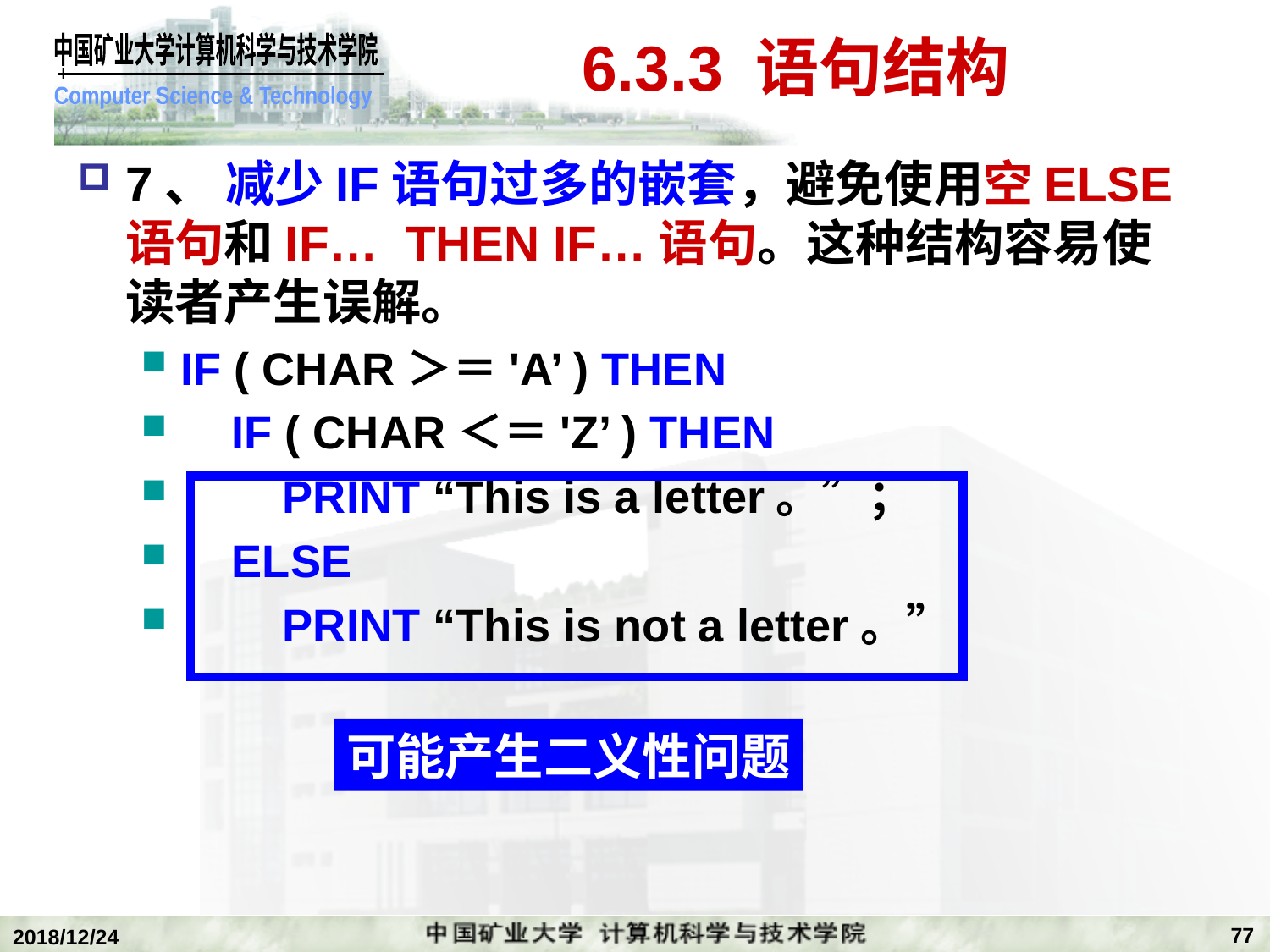

# 6.3.3 语句结构
7、 减少IF语句过多的嵌套，避免使用空ELSE语句和IF…  THEN IF…语句。这种结构容易使读者产生误解。
IF ( CHAR＞＝'A’ ) THEN
    IF ( CHAR＜＝'Z’ ) THEN
        PRINT “This is a letter。”；
    ELSE
        PRINT “This is not a letter。”

可能产生二义性问题
77
2018/12/24